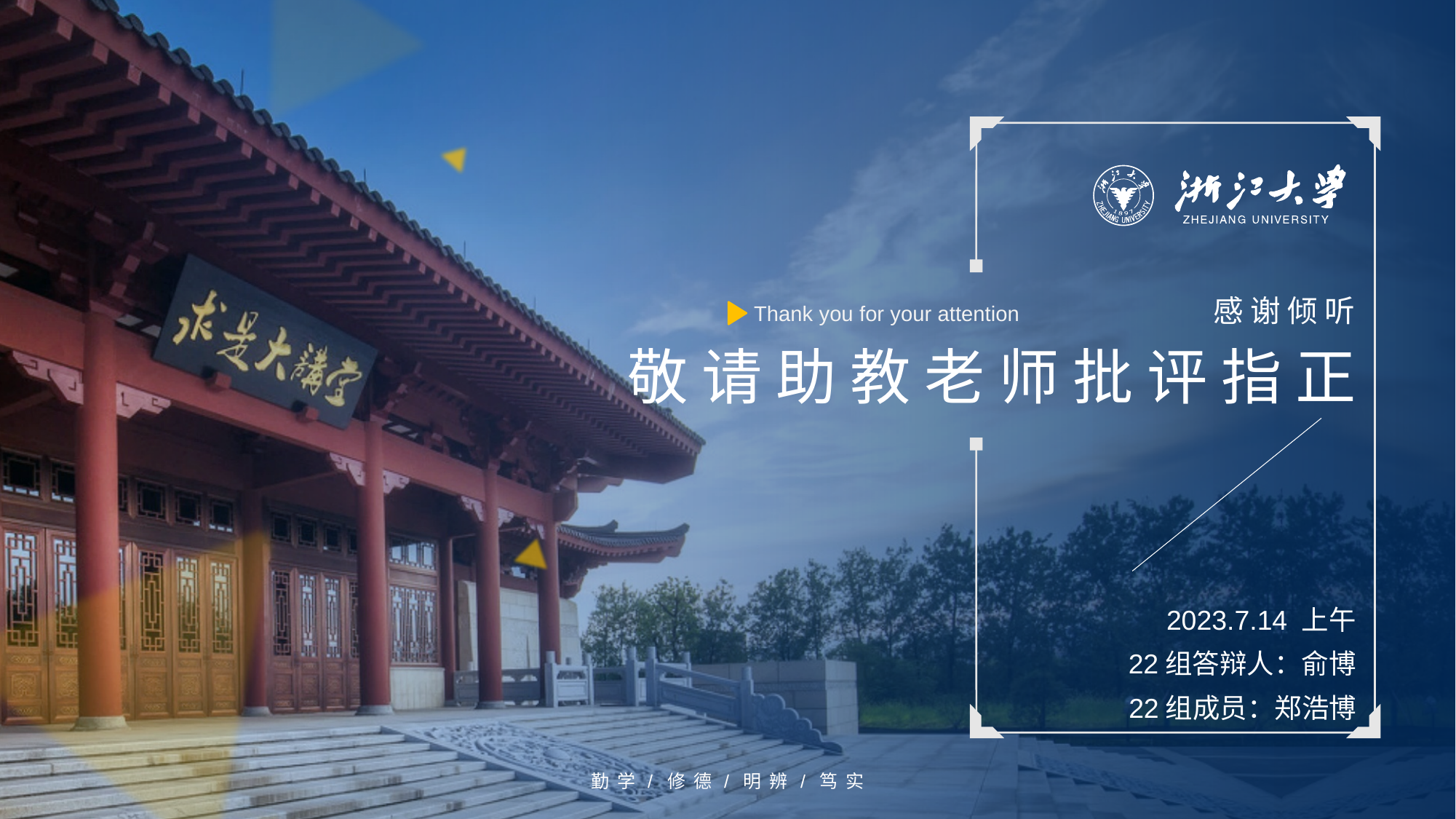

感 谢 倾 听
Thank you for your attention

敬 请 助 教 老 师 批 评 指 正
2023.7.14 上午
22组答辩人：俞博
22组成员：郑浩博
勤  学  /  修  德  /  明  辨  /  笃  实